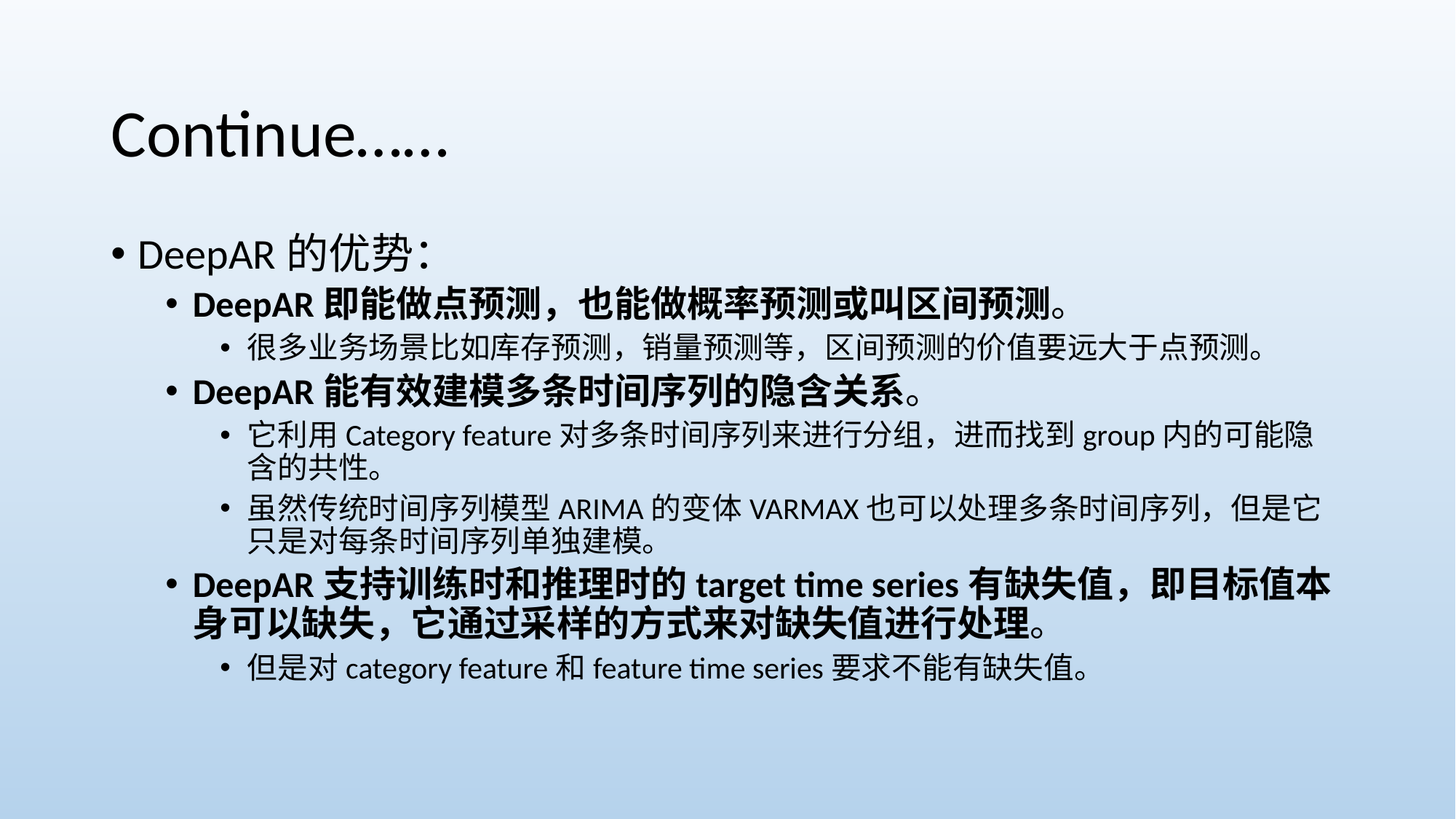

# Continue……
DeepAR的优势：
DeepAR即能做点预测，也能做概率预测或叫区间预测。
很多业务场景比如库存预测，销量预测等，区间预测的价值要远大于点预测。
DeepAR能有效建模多条时间序列的隐含关系。
它利用Category feature对多条时间序列来进行分组，进而找到group内的可能隐含的共性。
虽然传统时间序列模型ARIMA的变体VARMAX也可以处理多条时间序列，但是它只是对每条时间序列单独建模。
DeepAR支持训练时和推理时的target time series有缺失值，即目标值本身可以缺失，它通过采样的方式来对缺失值进行处理。
但是对category feature和feature time series要求不能有缺失值。